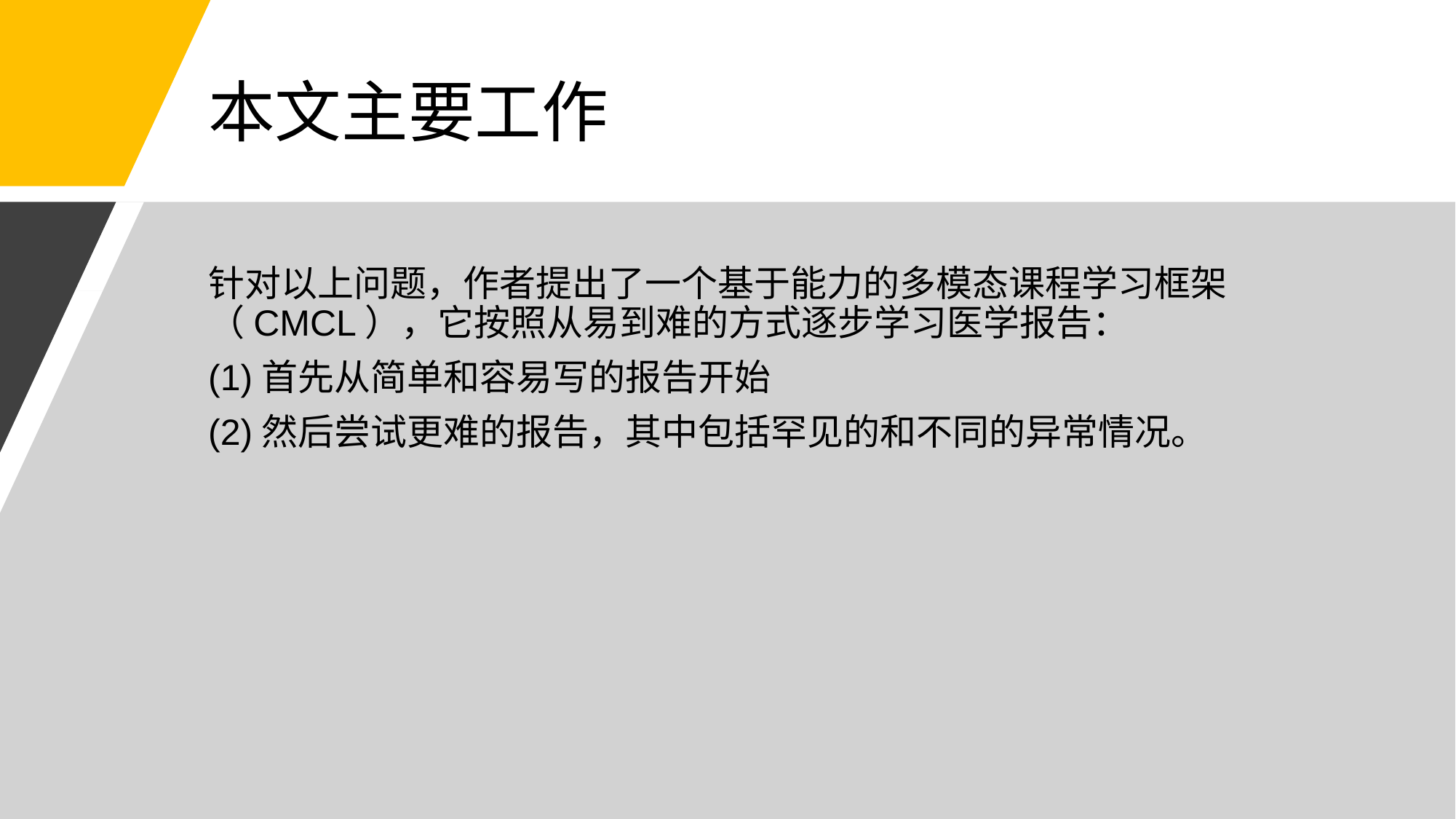

# 本文主要工作

针对以上问题，作者提出了一个基于能力的多模态课程学习框架（CMCL），它按照从易到难的方式逐步学习医学报告：
(1)首先从简单和容易写的报告开始
(2)然后尝试更难的报告，其中包括罕见的和不同的异常情况。